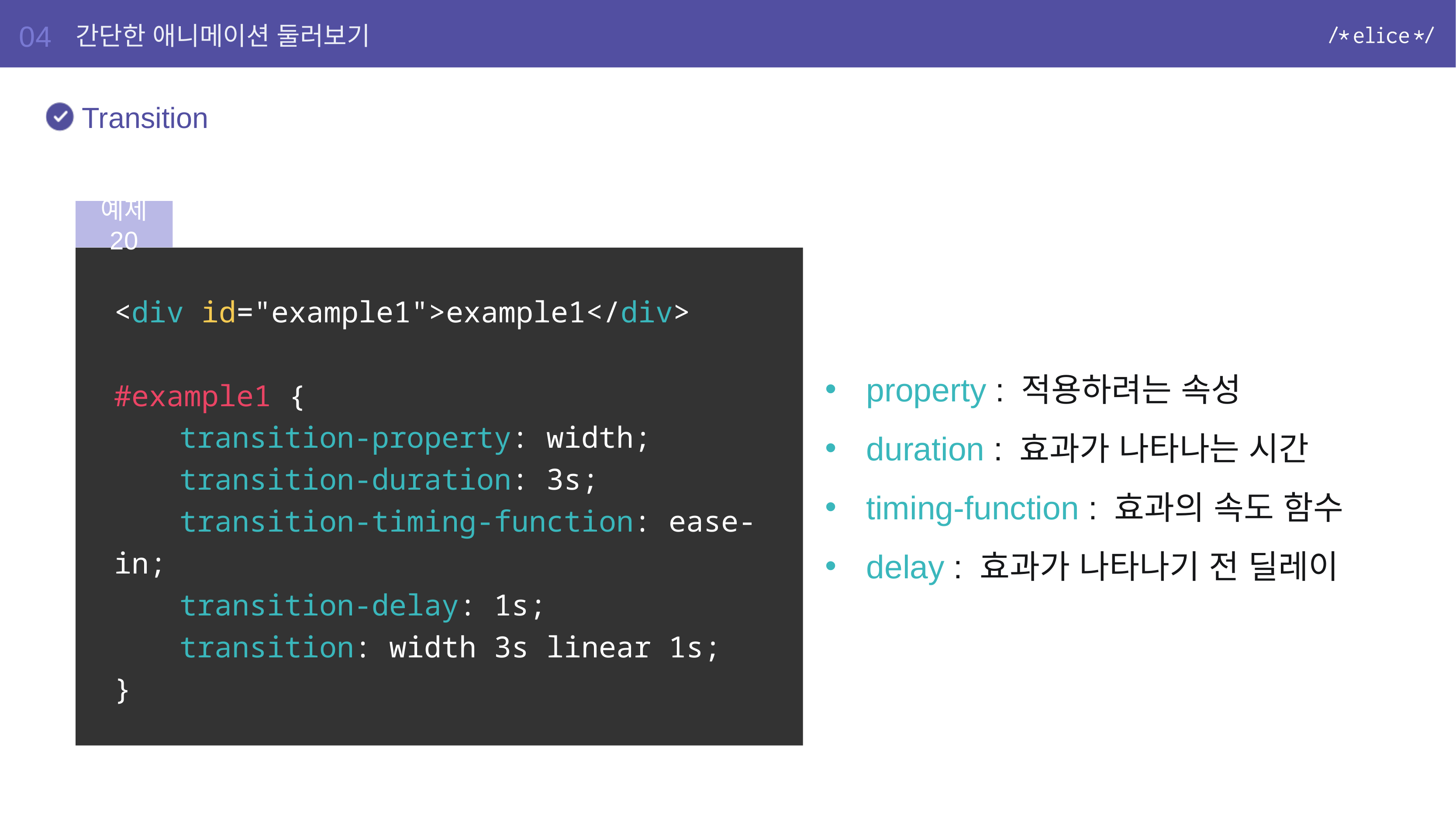

04
간단한 애니메이션 둘러보기
Transition
예제 20
<div id="example1">example1</div>

#example1 {
	transition-property: width;
	transition-duration: 3s;
	transition-timing-function: ease-in;
	transition-delay: 1s;
	transition: width 3s linear 1s;
}

property : 적용하려는 속성
duration : 효과가 나타나는 시간
timing-function : 효과의 속도 함수
delay : 효과가 나타나기 전 딜레이